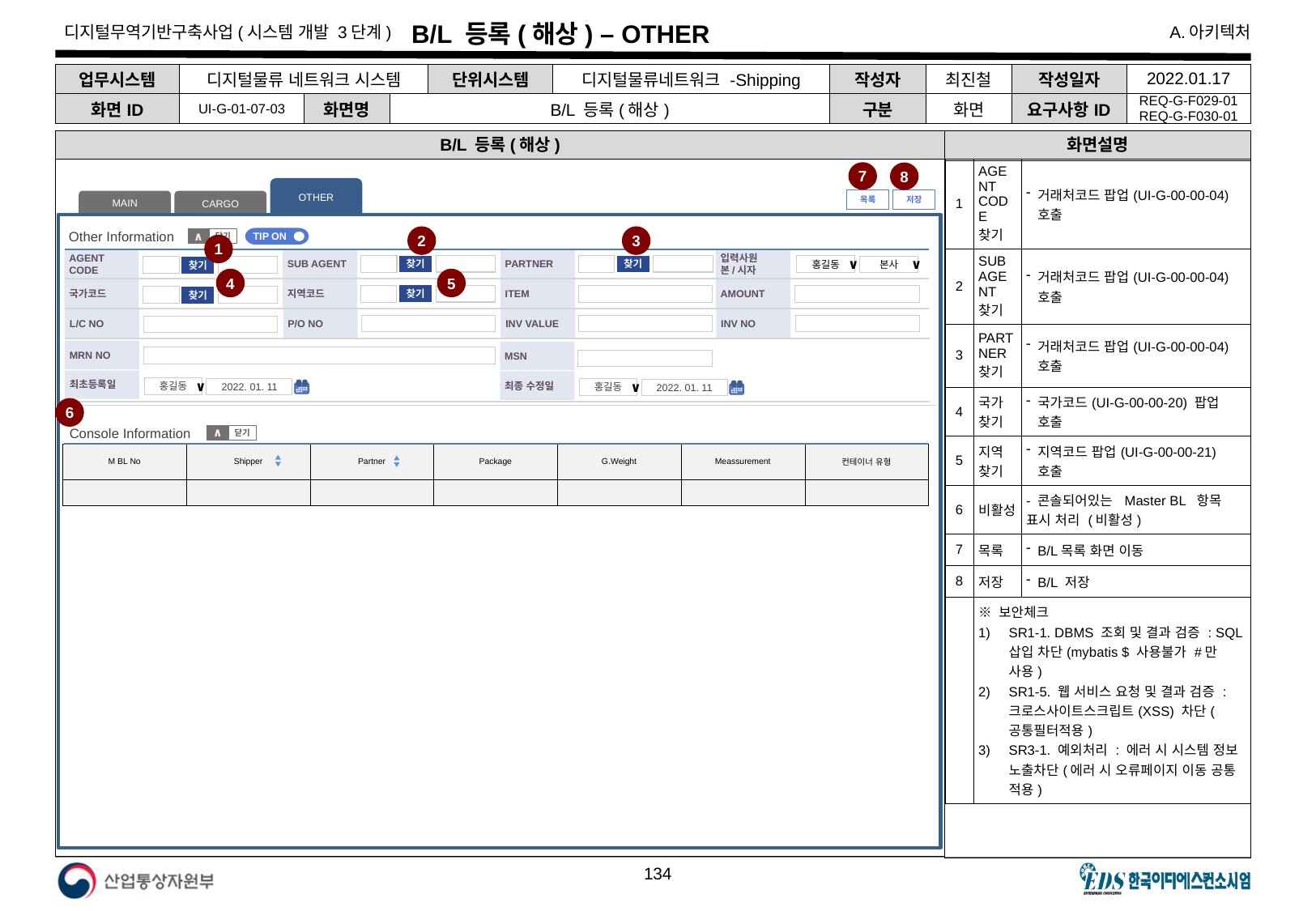

# B/L 등록(해상) – OTHER
| 업무시스템 | 디지털물류 네트워크 시스템 |  |  | 단위시스템 | 디지털물류네트워크 -Shipping | 작성자 | 최진철 | 작성일자 | 2022.01.17 |
| --- | --- | --- | --- | --- | --- | --- | --- | --- | --- |
| 화면ID | UI-G-01-07-03 | 화면명 | B/L 등록(해상) |  |  | 구분 | 화면 | 요구사항ID | REQ-G-F029-01 REQ-G-F030-01 |
B/L 등록(해상)
화면설명

| 1 | AGENT CODE 찾기 | 거래처코드 팝업(UI-G-00-00-04) 호출 |
| --- | --- | --- |
| 2 | SUB AGENT 찾기 | 거래처코드 팝업(UI-G-00-00-04) 호출 |
| 3 | PARTNER 찾기 | 거래처코드 팝업(UI-G-00-00-04) 호출 |
| 4 | 국가 찾기 | 국가코드(UI-G-00-00-20) 팝업 호출 |
| 5 | 지역 찾기 | 지역코드 팝업(UI-G-00-00-21) 호출 |
| 6 | 비활성 | - 콘솔되어있는 Master BL 항목 표시 처리 (비활성) |
| 7 | 목록 | B/L목록 화면 이동 |
| 8 | 저장 | B/L 저장 |
|  | ※ 보안체크 SR1-1. DBMS 조회 및 결과 검증 : SQL 삽입 차단(mybatis $ 사용불가 #만 사용) SR1-5. 웹 서비스 요청 및 결과 검증 : 크로스사이트스크립트(XSS) 차단(공통필터적용) SR3-1. 예외처리 : 에러 시 시스템 정보 노출차단(에러 시 오류페이지 이동 공통 적용) |  |

7
8
OTHER
저장
목록
MAIN
CARGO

Other Information
2
3
TIP ON

닫기
∧
1
PARTNER
SUB AGENT
입력사원
본/시자
AGENT CODE

홍길동
∨

찾기
찾기
본사
∨

찾기
5
4
ITEM
지역코드
AMOUNT
국가코드

찾기

찾기
INV VALUE
P/O NO
INV NO
L/C NO

MRN NO
MSN

최초등록일
최종 수정일
홍길동
∨
2022. 01. 11

홍길동
∨
2022. 01. 11

6
Console Information
닫기
∧
| M BL No | Shipper | Partner | Package | G.Weight | Meassurement | 컨테이너 유형 |
| --- | --- | --- | --- | --- | --- | --- |
|  |  |  |  |  |  |  |